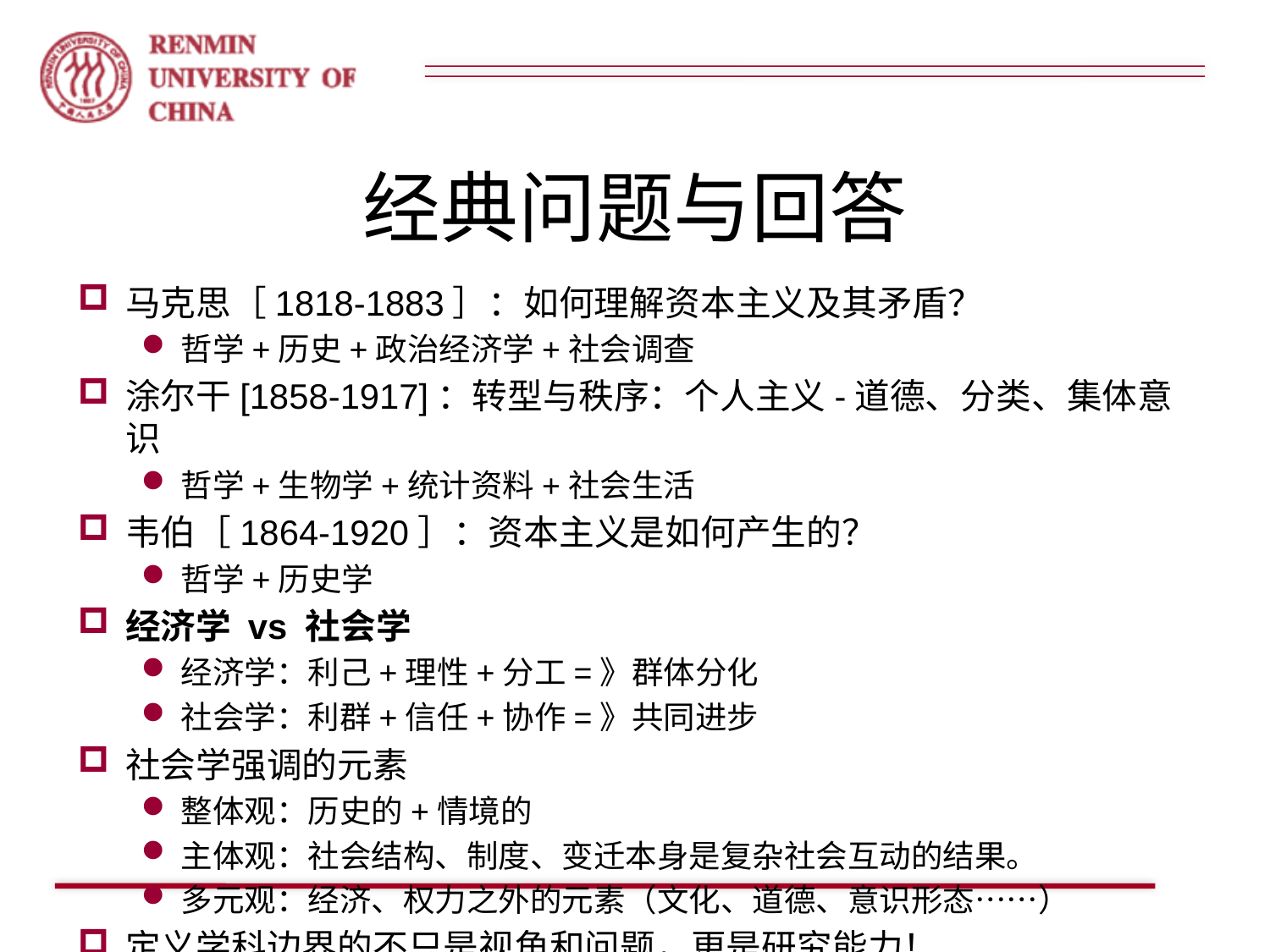

# 经典问题与回答
马克思［1818-1883］：如何理解资本主义及其矛盾？
哲学+历史+政治经济学+社会调查
涂尔干[1858-1917]：转型与秩序：个人主义-道德、分类、集体意识
哲学+生物学+统计资料+社会生活
韦伯［1864-1920］：资本主义是如何产生的？
哲学+历史学
经济学 vs 社会学
经济学：利己+理性+分工=》群体分化
社会学：利群+信任+协作=》共同进步
社会学强调的元素
整体观：历史的+情境的
主体观：社会结构、制度、变迁本身是复杂社会互动的结果。
多元观：经济、权力之外的元素（文化、道德、意识形态……）
定义学科边界的不只是视角和问题，更是研究能力！